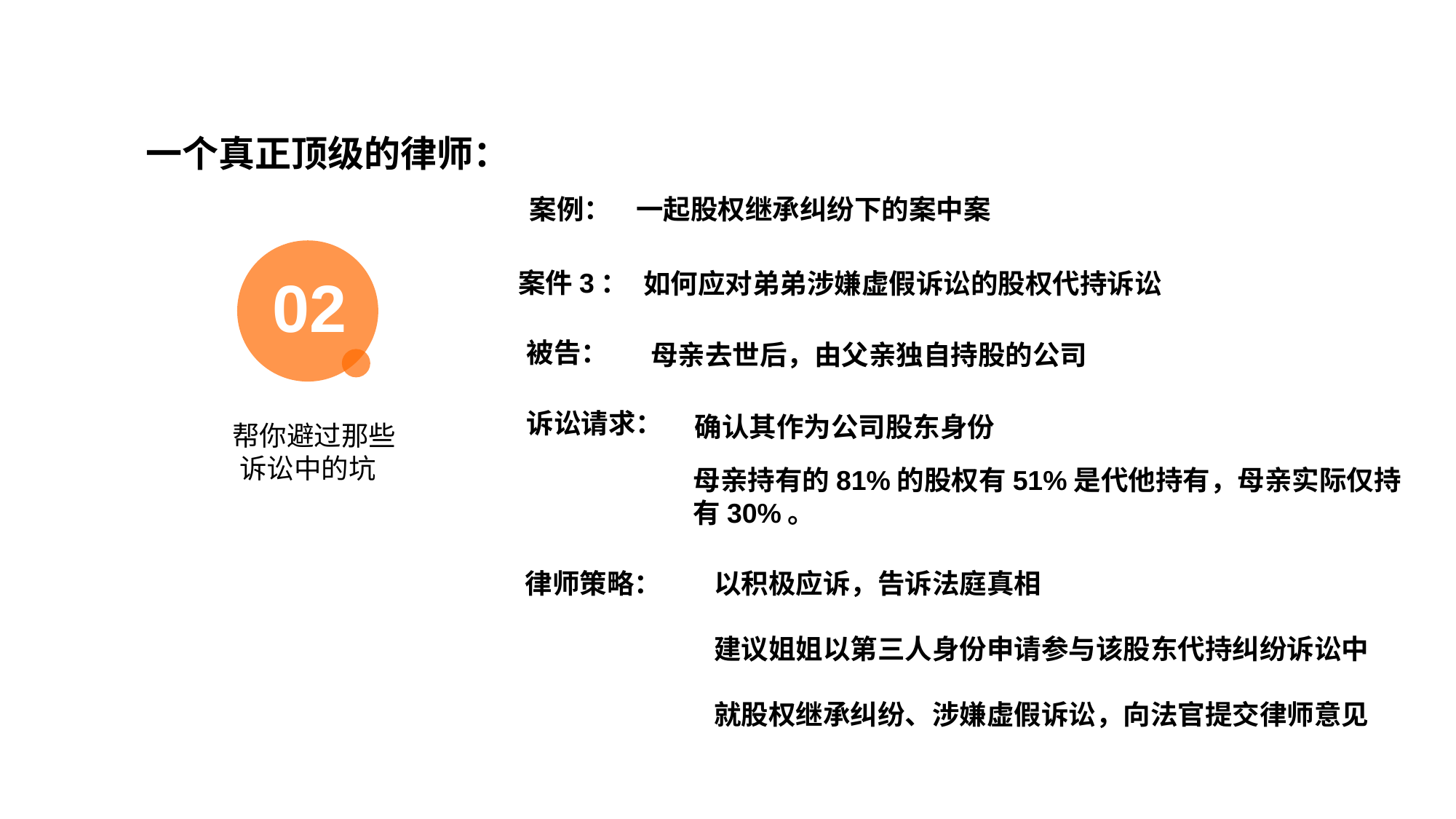

目录展示如果想增加/去除观点数量，复制增加/去除，间距均分
一个真正顶级的律师：
案例：    一起股权继承纠纷下的案中案

02
案件3：
如何应对弟弟涉嫌虚假诉讼的股权代持诉讼

被告：
母亲去世后，由父亲独自持股的公司

诉讼请求：
确认其作为公司股东身份
 帮你避过那些
诉讼中的坑
母亲持有的81%的股权有51%是代他持有，母亲实际仅持有30%。

律师策略：
以积极应诉，告诉法庭真相

建议姐姐以第三人身份申请参与该股东代持纠纷诉讼中

就股权继承纠纷、涉嫌虚假诉讼，向法官提交律师意见